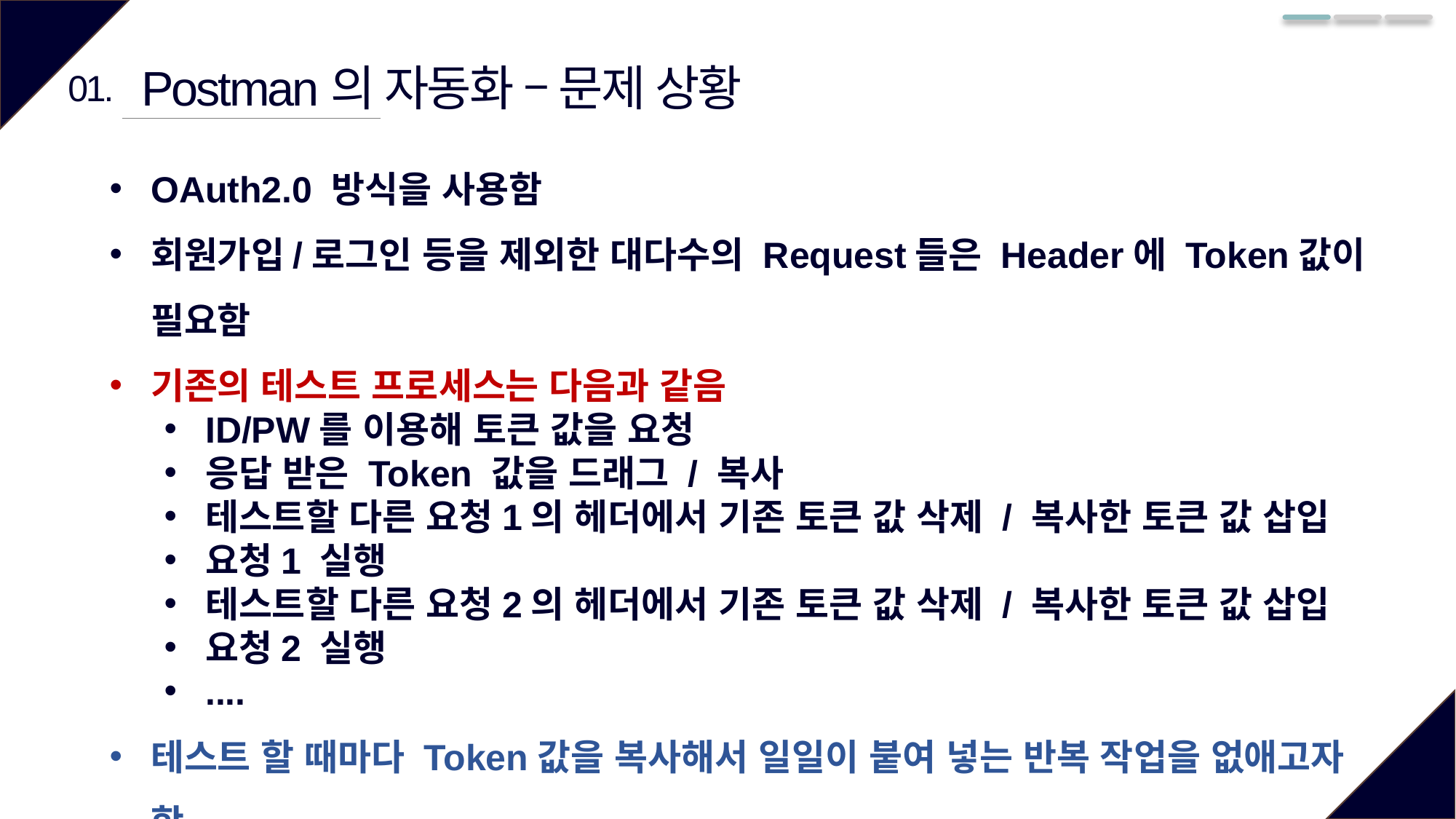

Postman의 자동화 – 문제 상황
01.
OAuth2.0 방식을 사용함
회원가입/로그인 등을 제외한 대다수의 Request들은 Header에 Token값이 필요함
기존의 테스트 프로세스는 다음과 같음
ID/PW를 이용해 토큰 값을 요청
응답 받은 Token 값을 드래그 / 복사
테스트할 다른 요청1의 헤더에서 기존 토큰 값 삭제 / 복사한 토큰 값 삽입
요청1 실행
테스트할 다른 요청2의 헤더에서 기존 토큰 값 삭제 / 복사한 토큰 값 삽입
요청2 실행
....
테스트 할 때마다 Token값을 복사해서 일일이 붙여 넣는 반복 작업을 없애고자 함
다음 두 페이지에 걸쳐 ‘Tests’ 기능을 이용한 예시를 동영상으로 담아두었다.